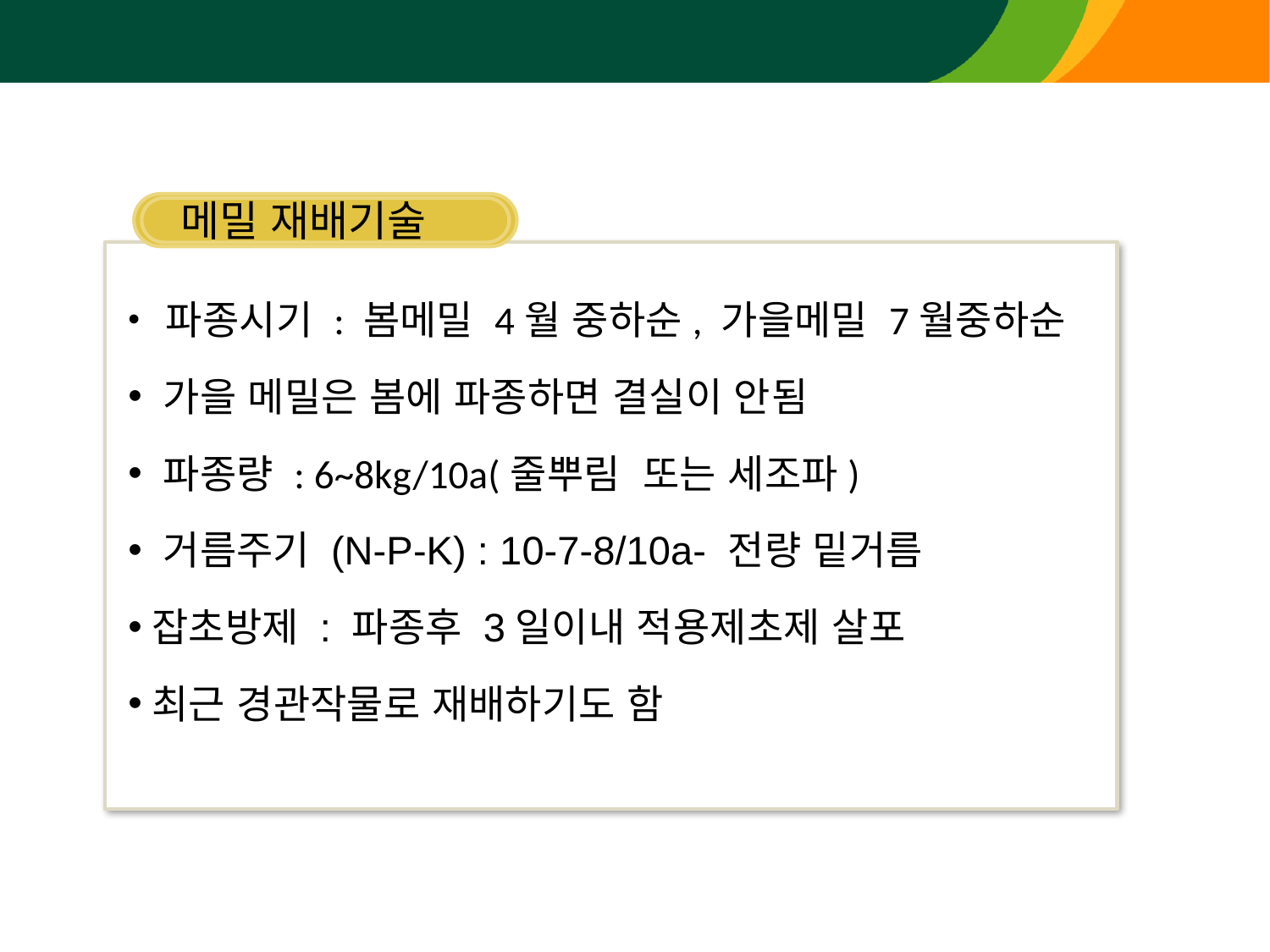

메밀 재배기술

  파종시기 : 봄메밀 4월 중하순, 가을메밀 7월중하순
 가을 메밀은 봄에 파종하면 결실이 안됨
 파종량 : 6~8kg/10a(줄뿌림  또는 세조파)
 거름주기 (N-P-K) : 10-7-8/10a- 전량 밑거름
잡초방제 : 파종후 3일이내 적용제초제 살포
최근 경관작물로 재배하기도 함